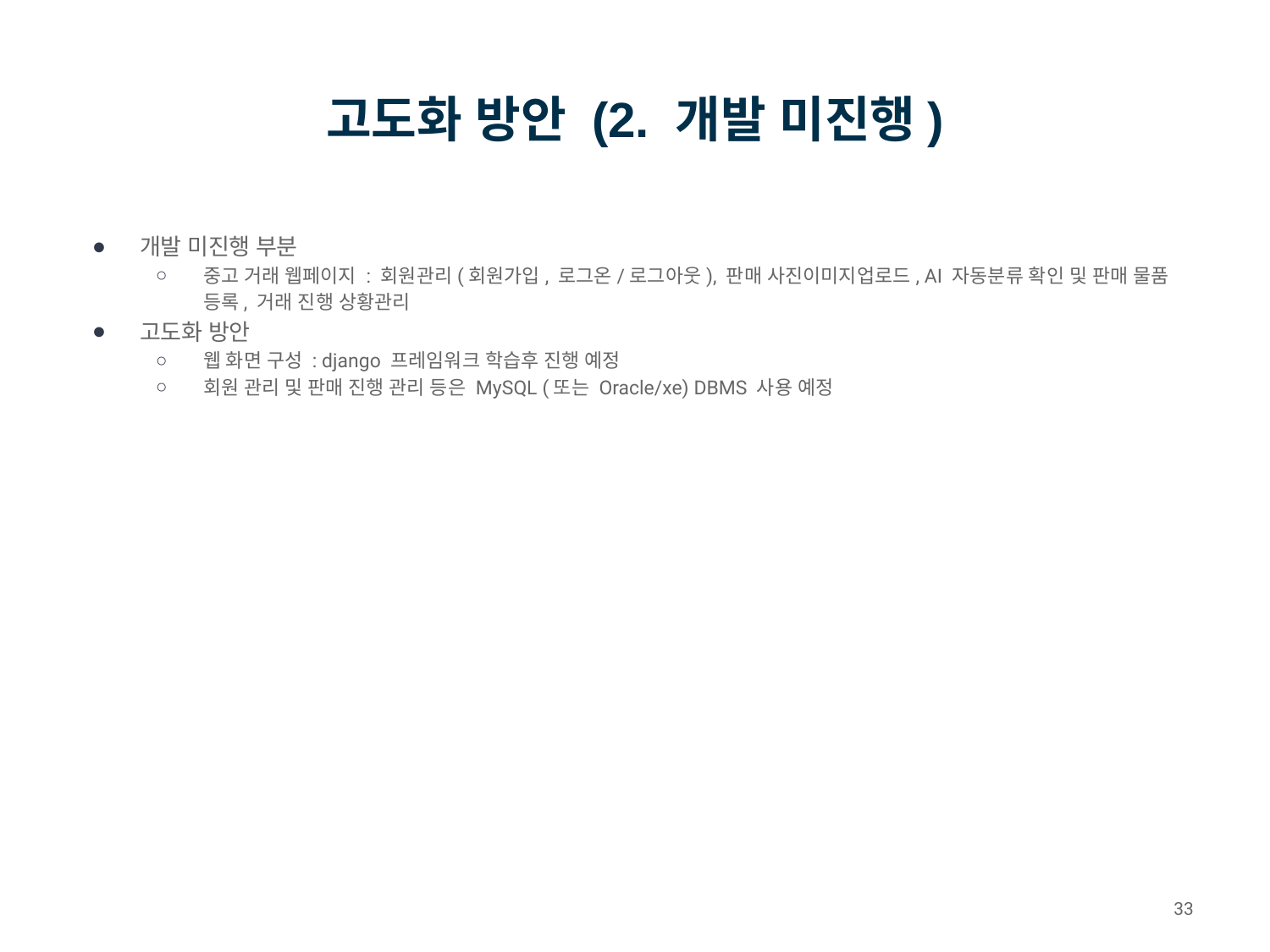

# 고도화 방안 (2. 개발 미진행)
개발 미진행 부분
중고 거래 웹페이지 : 회원관리(회원가입, 로그온/로그아웃), 판매 사진이미지업로드, AI 자동분류 확인 및 판매 물품 등록, 거래 진행 상황관리
고도화 방안
웹 화면 구성 : django 프레임워크 학습후 진행 예정
회원 관리 및 판매 진행 관리 등은 MySQL (또는 Oracle/xe) DBMS 사용 예정
33